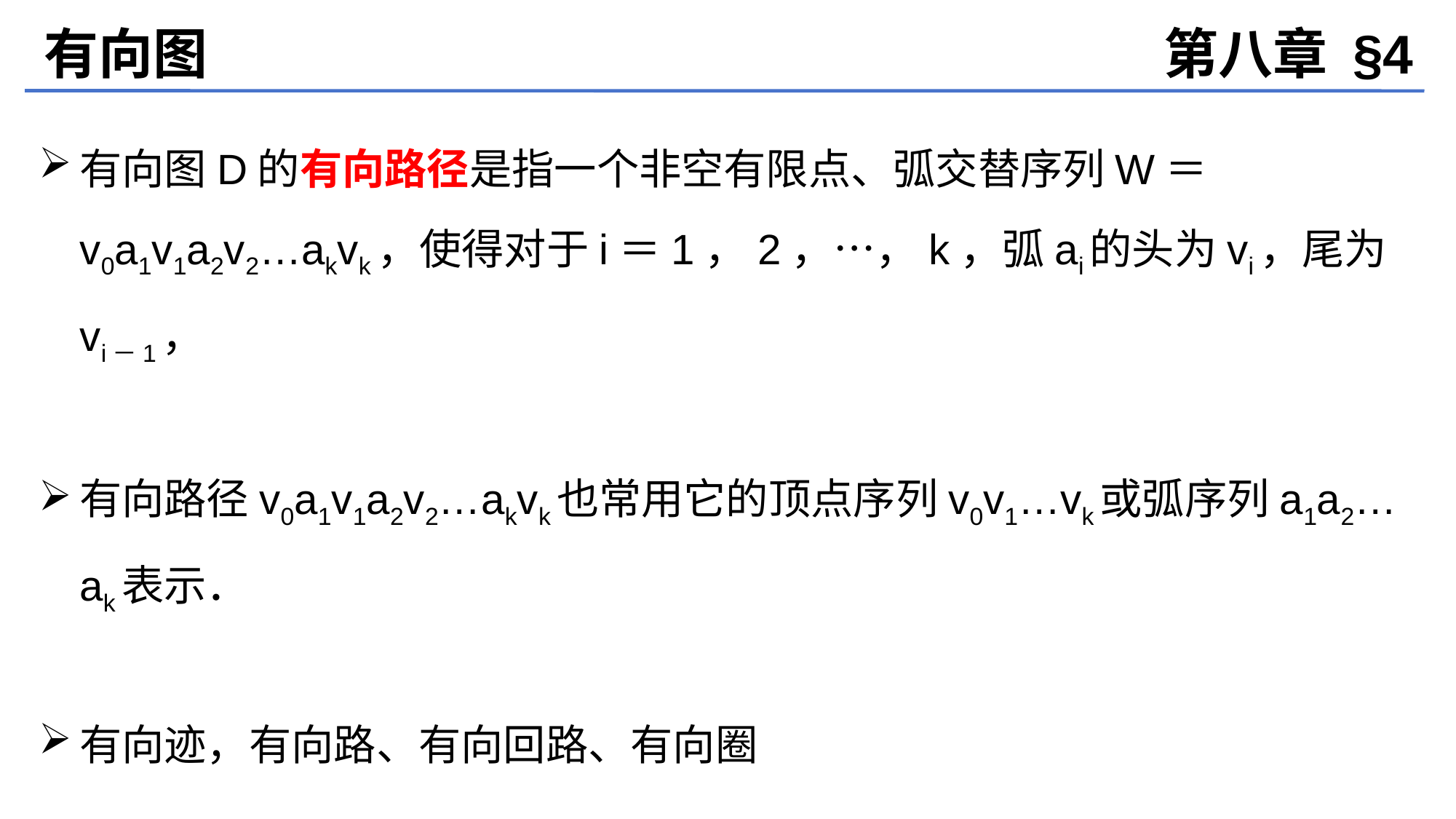

有向图
第八章 §4
有向图D的有向路径是指一个非空有限点、弧交替序列W＝v0a1v1a2v2…akvk，使得对于i＝1，2，…，k，弧ai的头为vi，尾为vi－1，

有向路径v0a1v1a2v2…akvk也常用它的顶点序列v0v1…vk或弧序列a1a2…ak表示．

有向迹，有向路、有向回路、有向圈